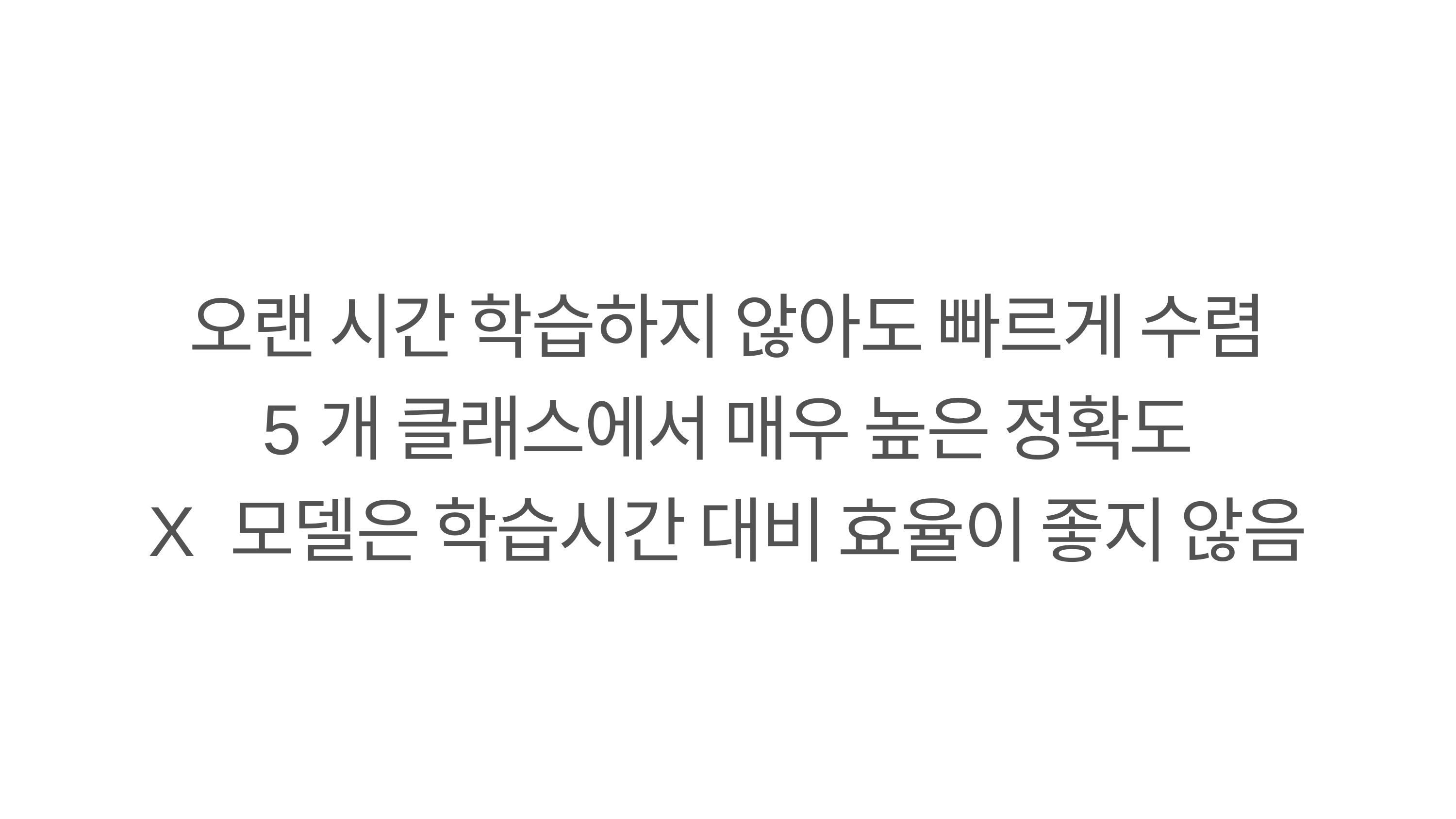

오랜 시간 학습하지 않아도 빠르게 수렴
5개 클래스에서 매우 높은 정확도
X 모델은 학습시간 대비 효율이 좋지 않음